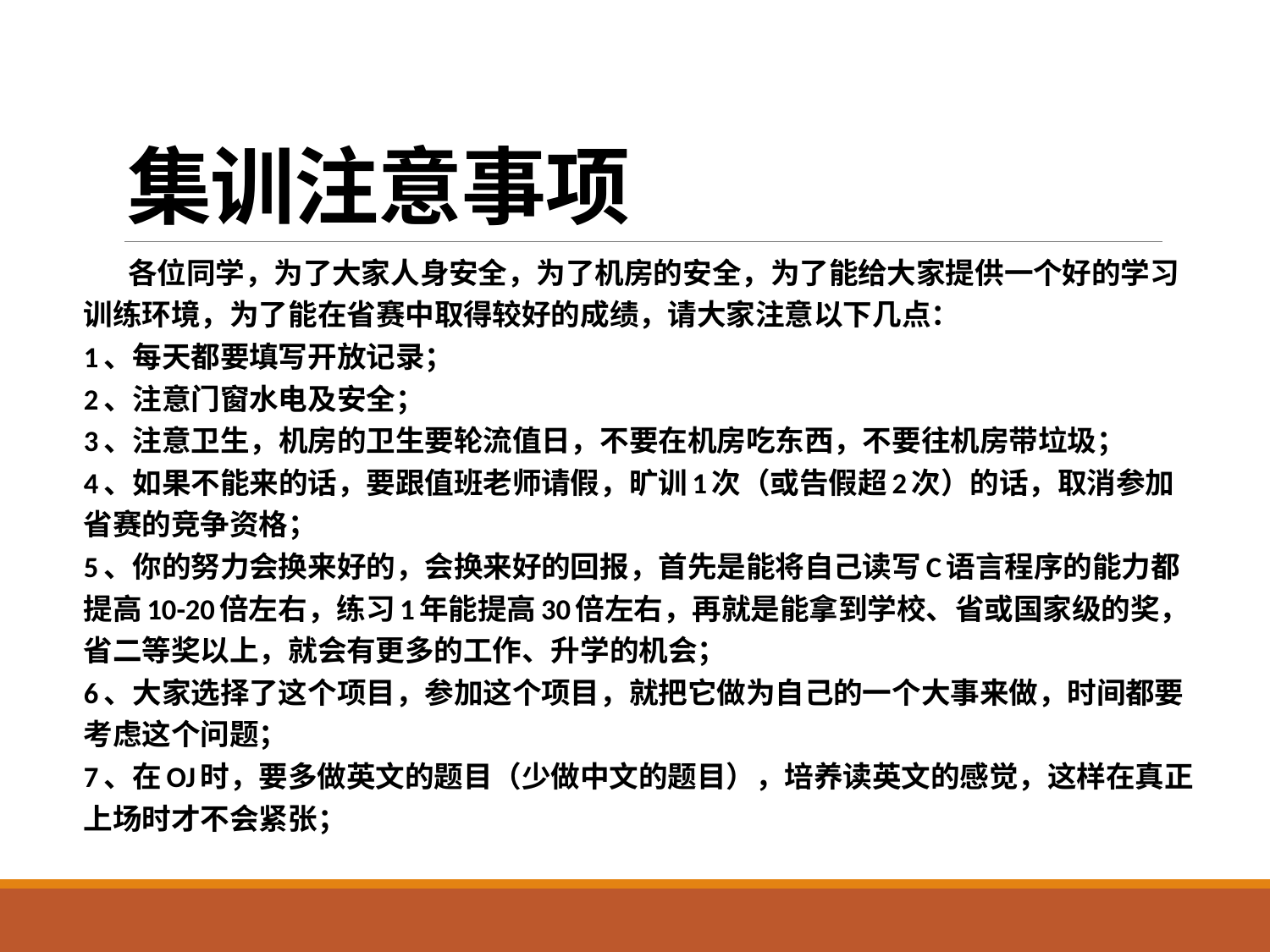

# 集训注意事项
      各位同学，为了大家人身安全，为了机房的安全，为了能给大家提供一个好的学习训练环境，为了能在省赛中取得较好的成绩，请大家注意以下几点：
1、每天都要填写开放记录；
2、注意门窗水电及安全；
3、注意卫生，机房的卫生要轮流值日，不要在机房吃东西，不要往机房带垃圾；
4、如果不能来的话，要跟值班老师请假，旷训1次（或告假超2次）的话，取消参加省赛的竞争资格；
5、你的努力会换来好的，会换来好的回报，首先是能将自己读写C语言程序的能力都提高10-20倍左右，练习1年能提高30倍左右，再就是能拿到学校、省或国家级的奖，省二等奖以上，就会有更多的工作、升学的机会；
6、大家选择了这个项目，参加这个项目，就把它做为自己的一个大事来做，时间都要考虑这个问题；
7、在OJ时，要多做英文的题目（少做中文的题目），培养读英文的感觉，这样在真正上场时才不会紧张；